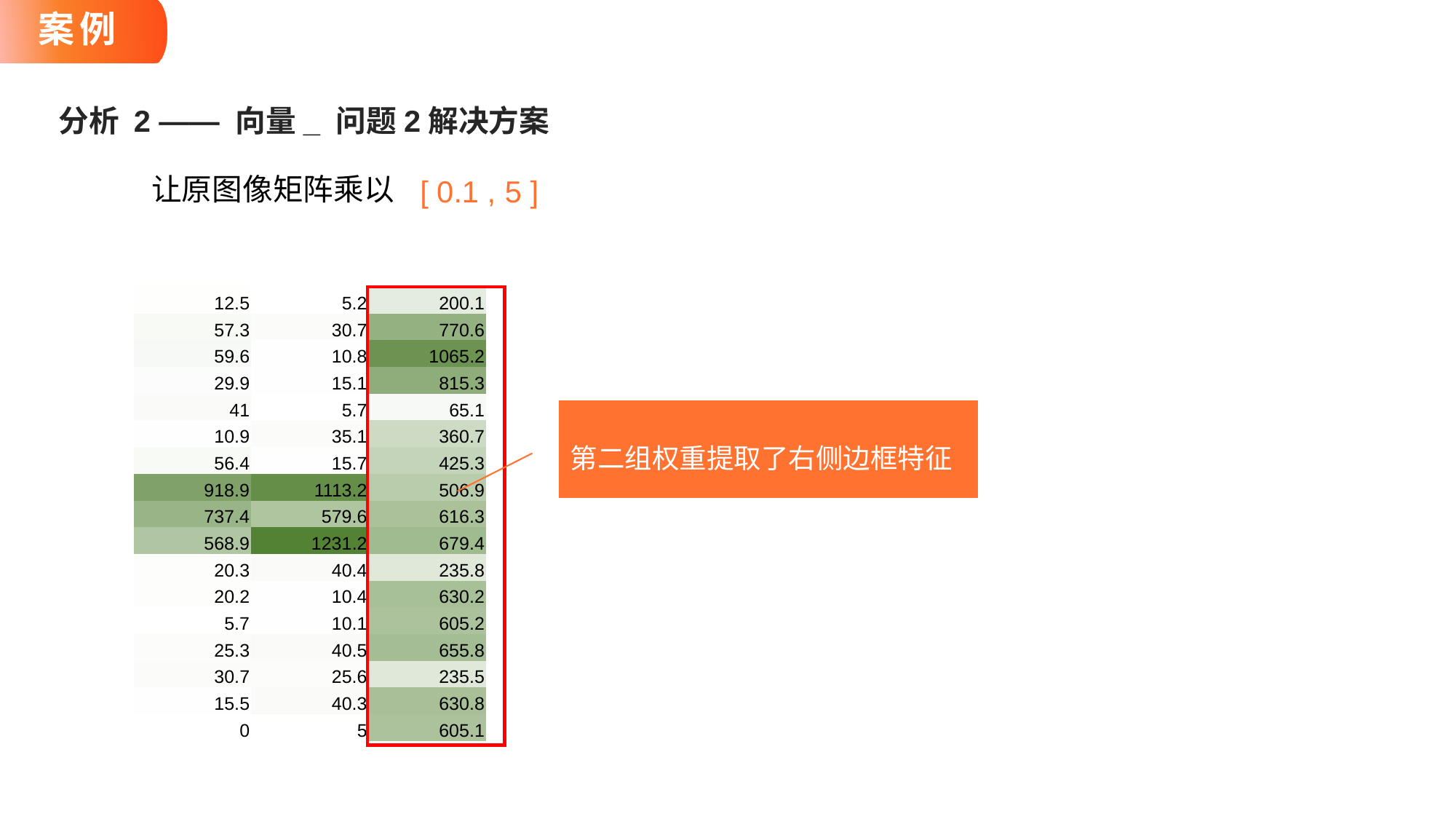

# 案例
分析 2 —— 向量_ 问题2解决方案
让原图像矩阵乘以
[ 0.1 ,
5 ]
| 12.5 | 5.2 | 200.1 |
| --- | --- | --- |
| 57.3 | 30.7 | 770.6 |
| 59.6 | 10.8 | 1065.2 |
| 29.9 | 15.1 | 815.3 |
| 41 | 5.7 | 65.1 |
| 10.9 | 35.1 | 360.7 |
| 56.4 | 15.7 | 425.3 |
| 918.9 | 1113.2 | 506.9 |
| 737.4 | 579.6 | 616.3 |
| 568.9 | 1231.2 | 679.4 |
| 20.3 | 40.4 | 235.8 |
| 20.2 | 10.4 | 630.2 |
| 5.7 | 10.1 | 605.2 |
| 25.3 | 40.5 | 655.8 |
| 30.7 | 25.6 | 235.5 |
| 15.5 | 40.3 | 630.8 |
| 0 | 5 | 605.1 |

第二组权重提取了右侧边框特征